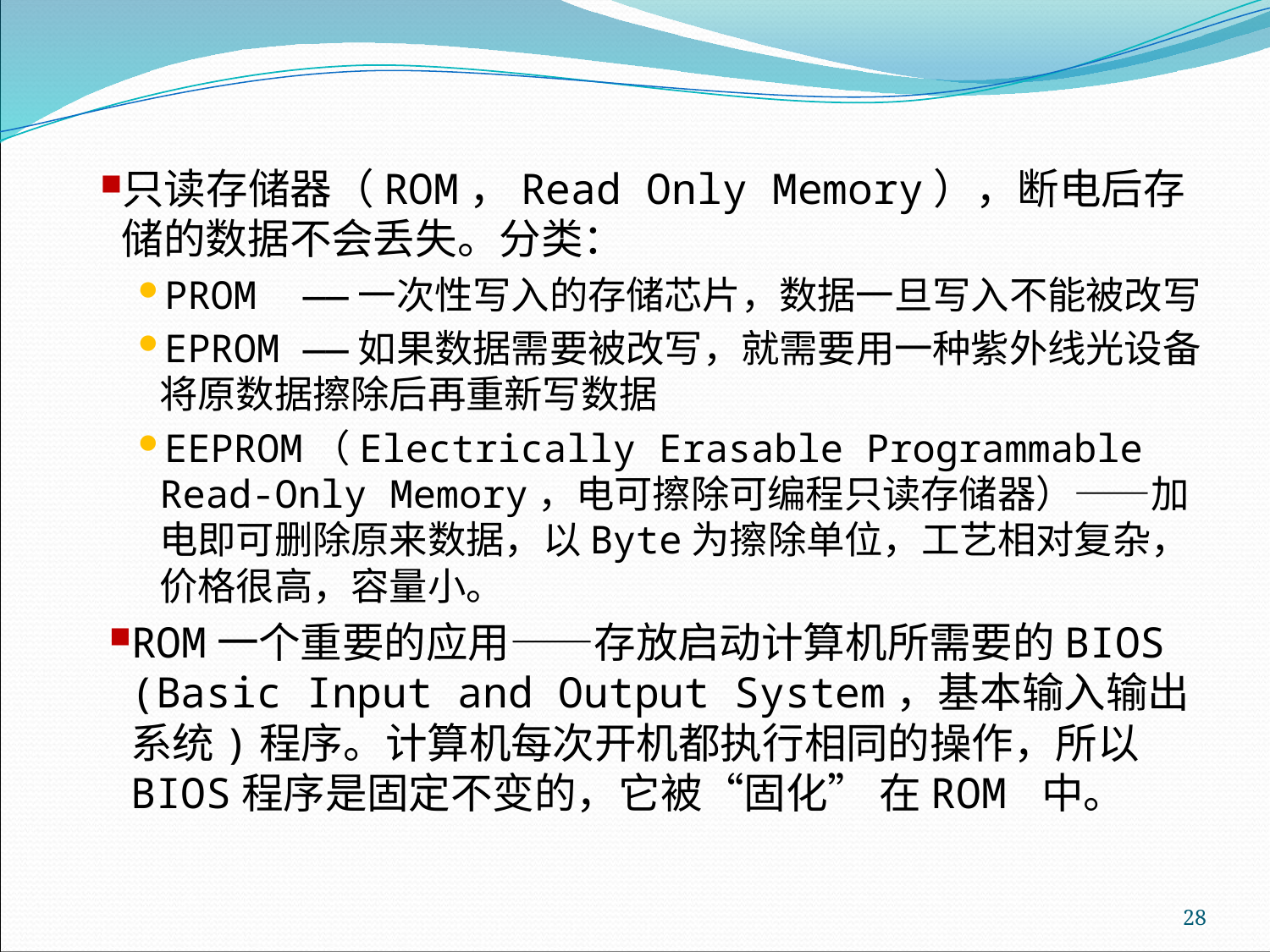

只读存储器（ROM，Read Only Memory），断电后存储的数据不会丢失。分类：
PROM  ——一次性写入的存储芯片，数据一旦写入不能被改写
EPROM ——如果数据需要被改写，就需要用一种紫外线光设备将原数据擦除后再重新写数据
EEPROM（Electrically Erasable Programmable Read-Only Memory，电可擦除可编程只读存储器）——加电即可删除原来数据，以Byte为擦除单位，工艺相对复杂，价格很高，容量小。
ROM一个重要的应用——存放启动计算机所需要的BIOS (Basic Input and Output System，基本输入输出系统)程序。计算机每次开机都执行相同的操作，所以 BIOS程序是固定不变的，它被“固化” 在ROM 中。

28